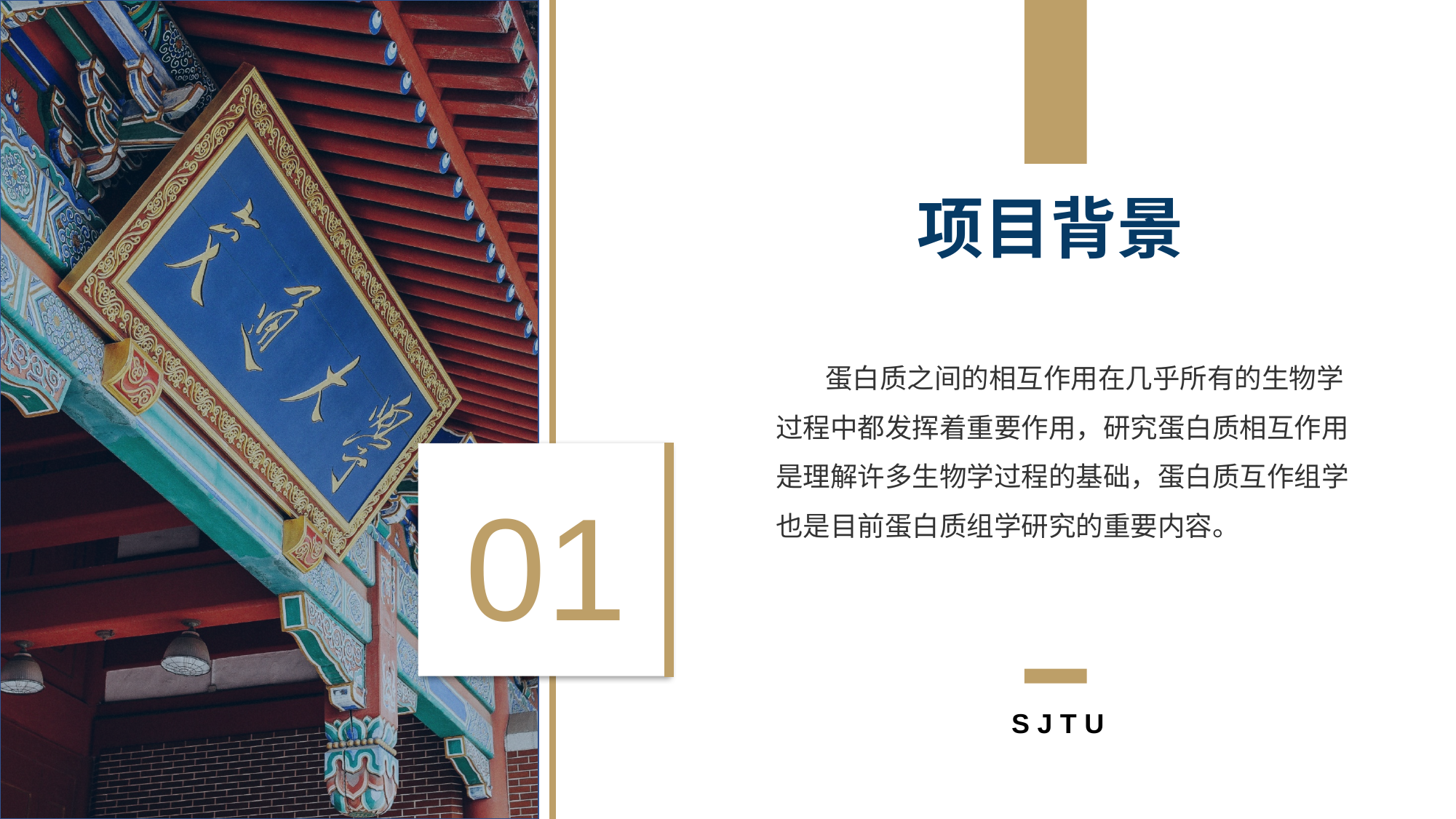

项目背景
        蛋白质之间的相互作用在几乎所有的生物学过程中都发挥着重要作用，研究蛋白质相互作用是理解许多生物学过程的基础，蛋白质互作组学也是目前蛋白质组学研究的重要内容。

01